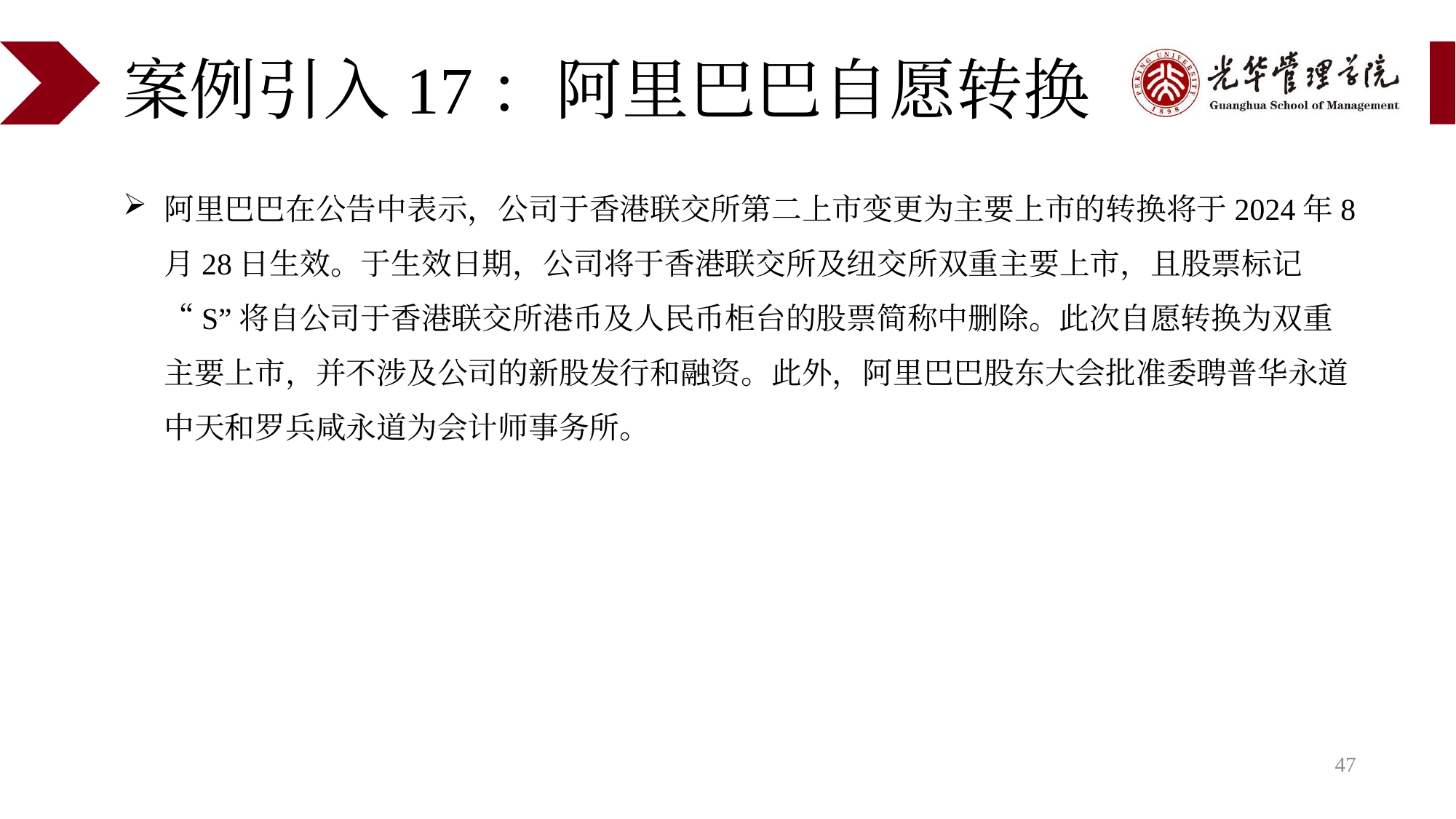

# 案例引入17：阿里巴巴自愿转换
阿里巴巴在公告中表示，公司于香港联交所第二上市变更为主要上市的转换将于2024年8月28日生效。于生效日期，公司将于香港联交所及纽交所双重主要上市，且股票标记“S”将自公司于香港联交所港币及人民币柜台的股票简称中删除。此次自愿转换为双重主要上市，并不涉及公司的新股发行和融资。此外，阿里巴巴股东大会批准委聘普华永道中天和罗兵咸永道为会计师事务所。
47